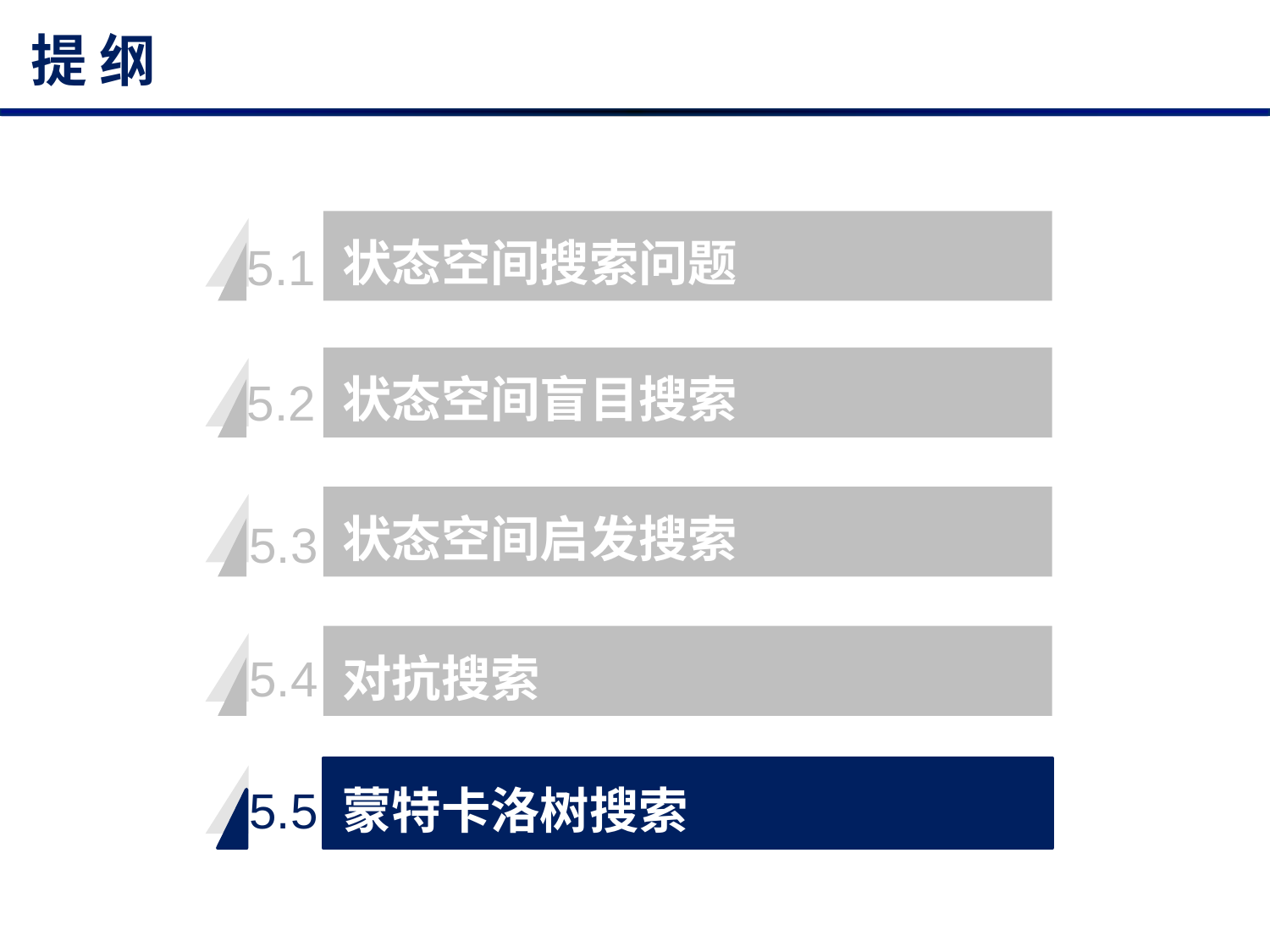

# 提 纲
状态空间搜索问题

5.1
状态空间盲目搜索
5.2

状态空间启发搜索

5.3
对抗搜索

5.4
蒙特卡洛树搜索
5.5